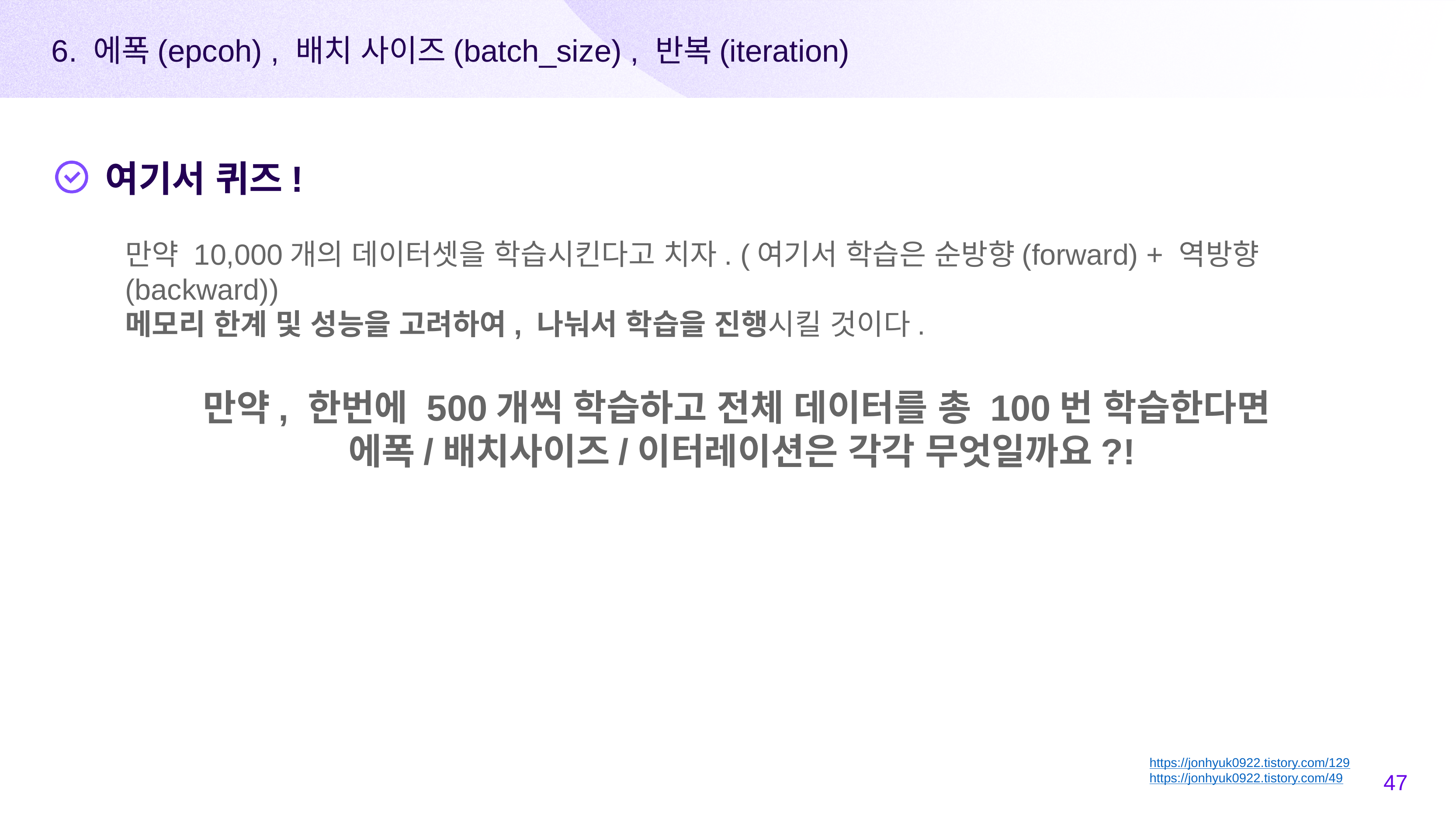

6. 에폭(epcoh) , 배치 사이즈(batch_size) , 반복(iteration)
여기서 퀴즈!
만약 10,000개의 데이터셋을 학습시킨다고 치자. (여기서 학습은 순방향(forward) + 역방향(backward))
메모리 한계 및 성능을 고려하여, 나눠서 학습을 진행시킬 것이다.

만약, 한번에 500개씩 학습하고 전체 데이터를 총 100번 학습한다면
에폭/배치사이즈/이터레이션은 각각 무엇일까요?!

https://jonhyuk0922.tistory.com/129
https://jonhyuk0922.tistory.com/49

47